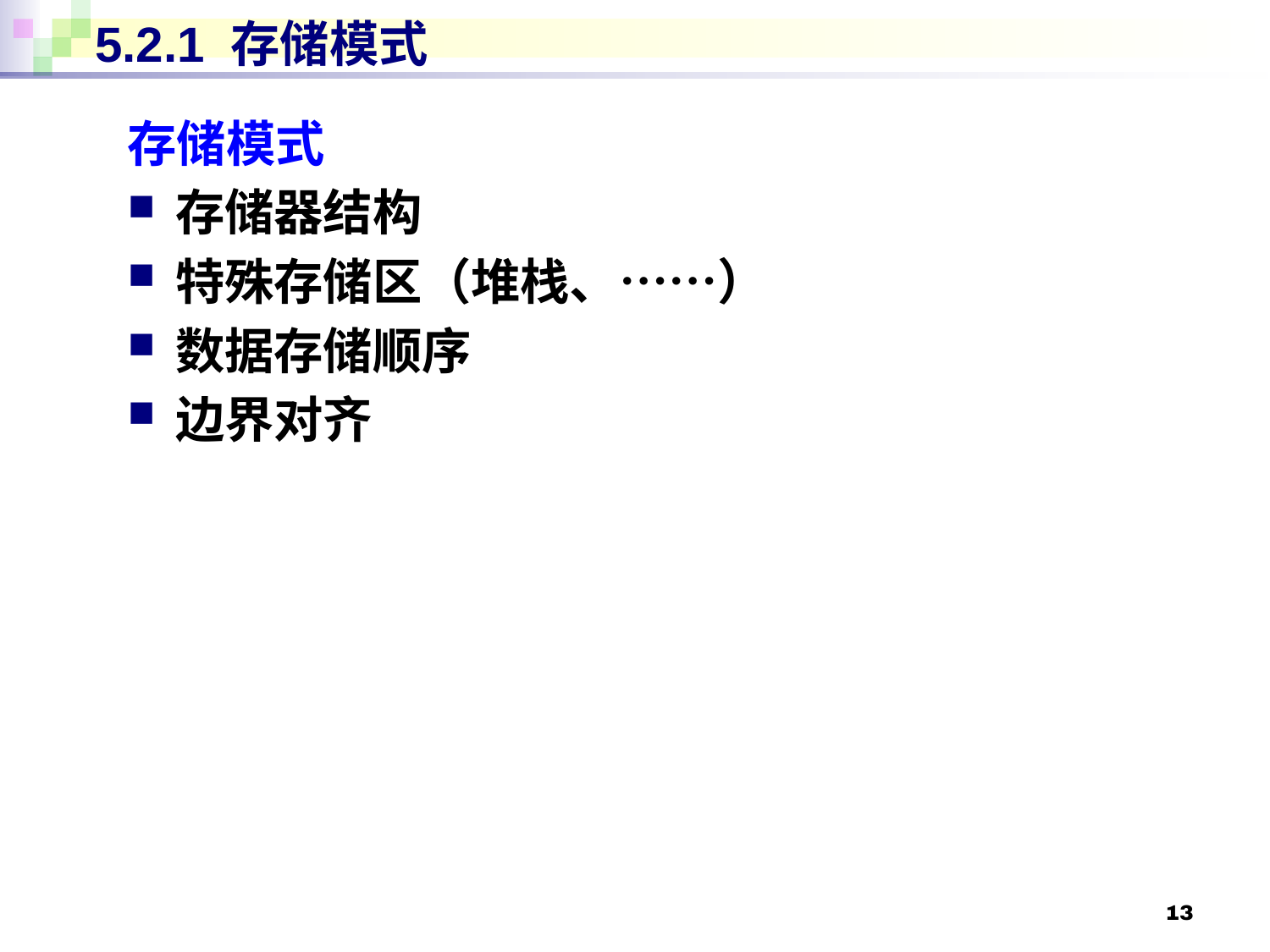

# 5.2.1 存储模式
存储模式
存储器结构
特殊存储区（堆栈、……）
数据存储顺序
边界对齐
13